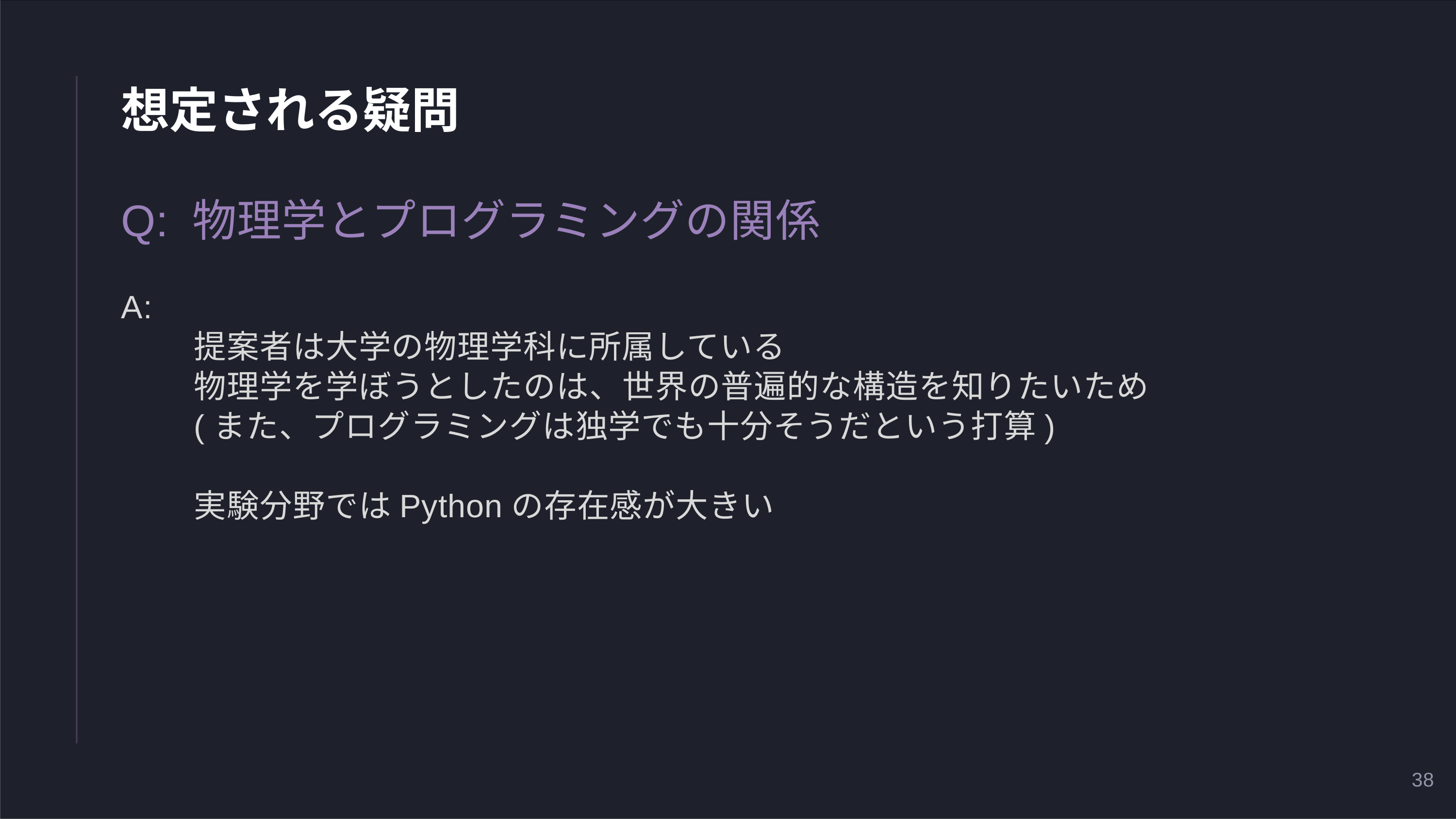

# 想定される疑問
Q: 物理学とプログラミングの関係

A:
	提案者は大学の物理学科に所属している
	物理学を学ぼうとしたのは、世界の普遍的な構造を知りたいため
	(また、プログラミングは独学でも十分そうだという打算)

	実験分野ではPythonの存在感が大きい

38